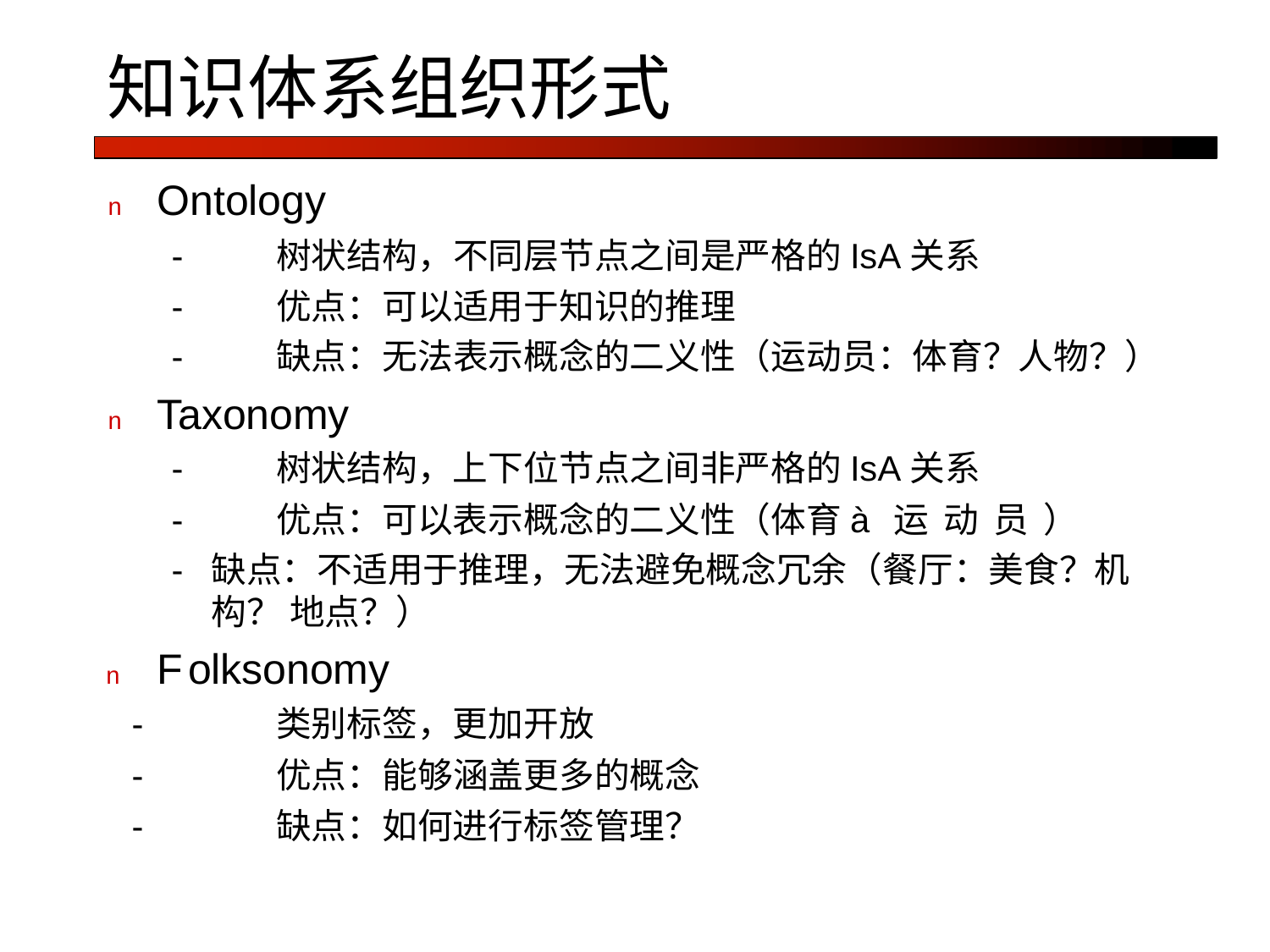

# 知识体系组织形式

n	Ontology

-	树状结构，不同层节点之间是严格的IsA关系
-	优点：可以适用于知识的推理
-	缺点：无法表示概念的二义性（运动员：体育？人物？）

n	Taxonomy
-	树状结构，上下位节点之间非严格的IsA关系
-	优点：可以表示概念的二义性（体育à运动员）
-	缺点：不适用于推理，无法避免概念冗余（餐厅：美食？机构？ 地点？）

n	Folksonomy
-	类别标签，更加开放
-	优点：能够涵盖更多的概念
-	缺点：如何进行标签管理？